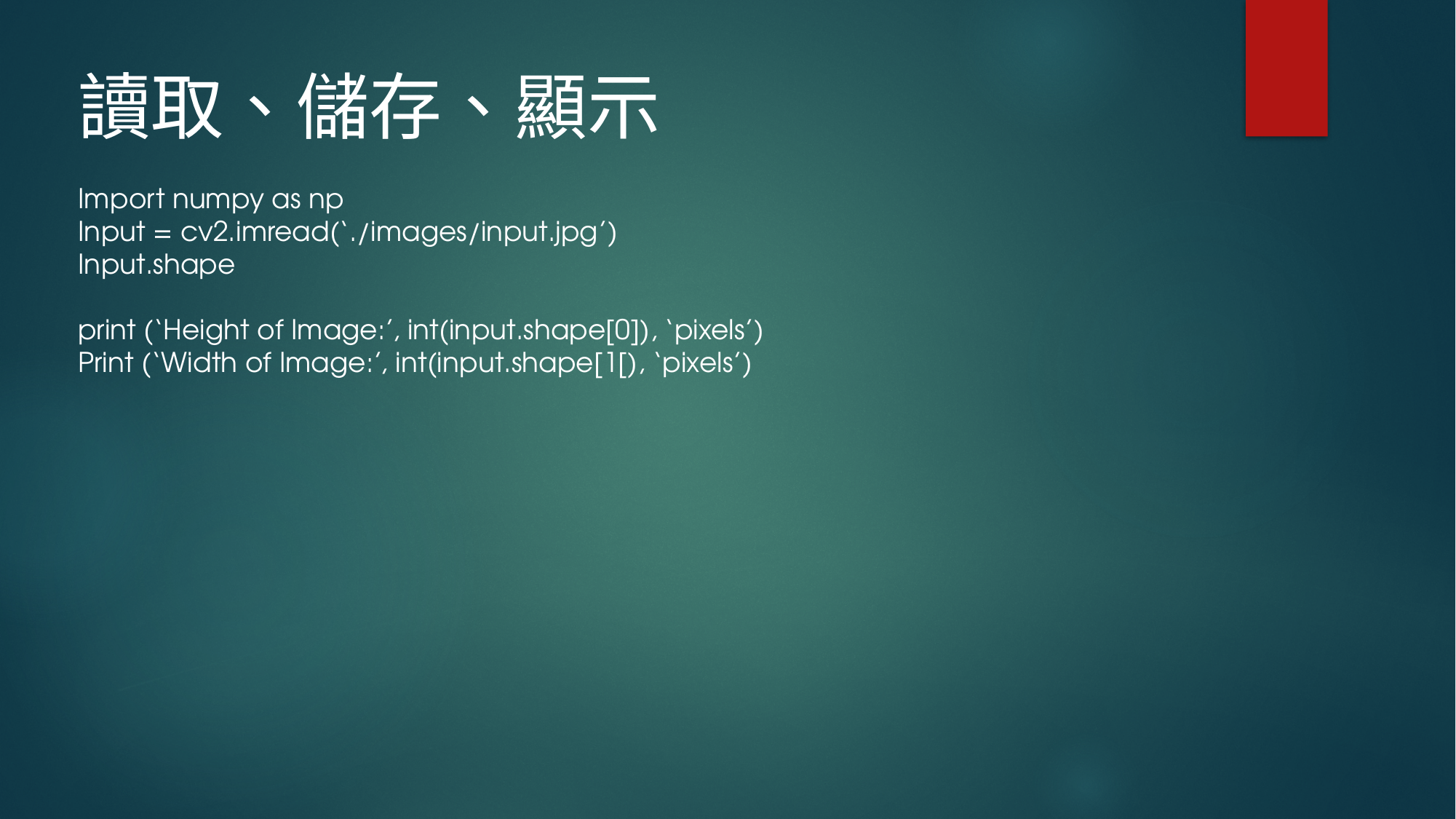

讀取、儲存、顯示

Import numpy as np
Input = cv2.imread(‘./images/input.jpg’)
Input.shape

print (‘Height of Image:’, int(input.shape[0]), ‘pixels’)
Print (‘Width of Image:’, int(input.shape[1[), ‘pixels’)